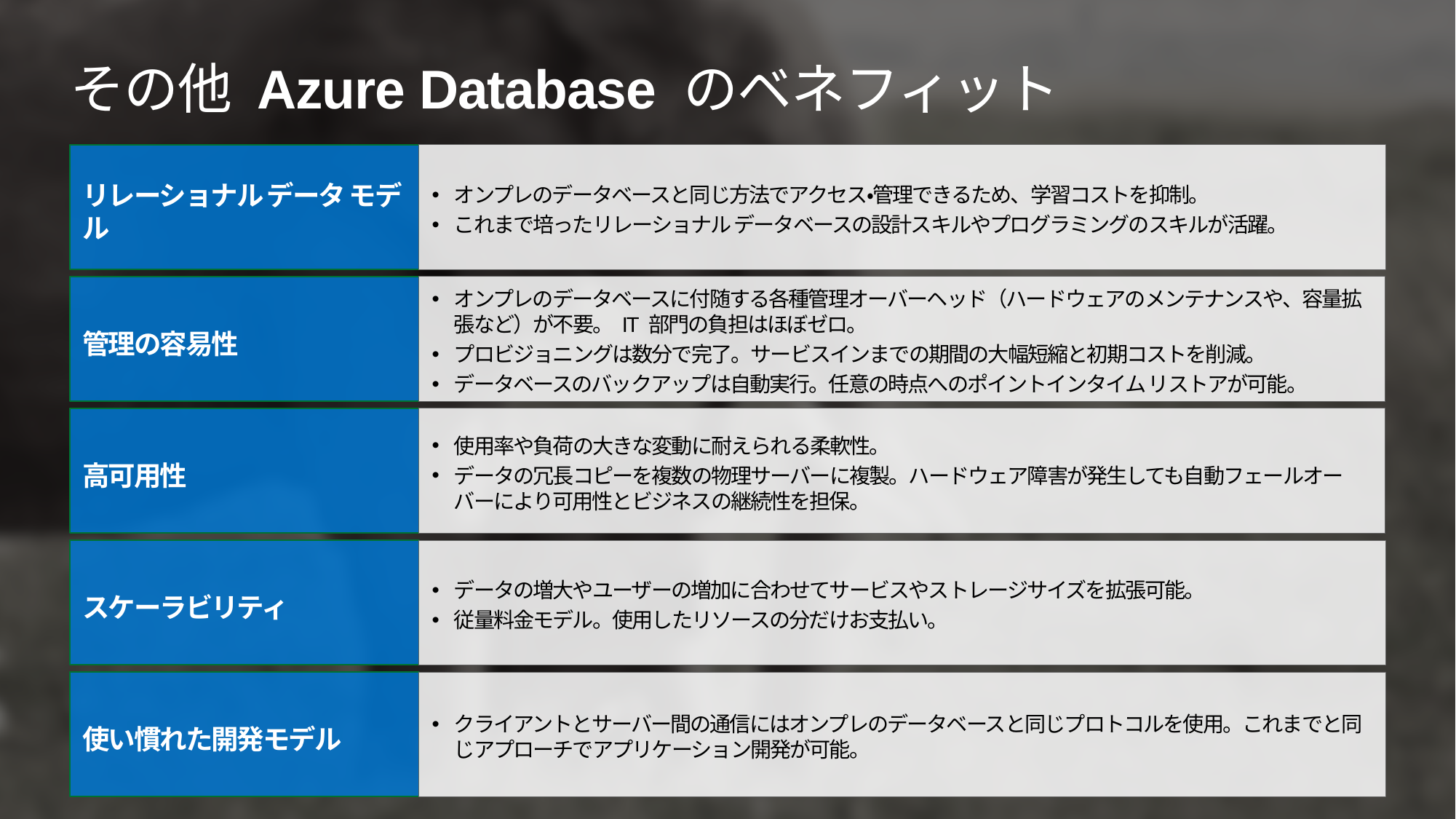

# その他 Azure Database のベネフィット
リレーショナル データ モデル
オンプレのデータベースと同じ方法でアクセス・管理できるため、学習コストを抑制。
これまで培ったリレーショナル データベースの設計スキルやプログラミングのスキルが活躍。
管理の容易性
オンプレのデータベースに付随する各種管理オーバーヘッド（ハードウェアのメンテナンスや、容量拡張など）が不要。 IT 部門の負担はほぼゼロ。
プロビジョニングは数分で完了。サービスインまでの期間の大幅短縮と初期コストを削減。
データベースのバックアップは自動実行。任意の時点へのポイントインタイム リストアが可能。
高可用性
使用率や負荷の大きな変動に耐えられる柔軟性。
データの冗長コピーを複数の物理サーバーに複製。ハードウェア障害が発生しても自動フェールオーバーにより可用性とビジネスの継続性を担保。
スケーラビリティ
データの増大やユーザーの増加に合わせてサービスやストレージサイズを拡張可能。
従量料金モデル。使用したリソースの分だけお支払い。
使い慣れた開発モデル
クライアントとサーバー間の通信にはオンプレのデータベースと同じプロトコルを使用。これまでと同じアプローチでアプリケーション開発が可能。